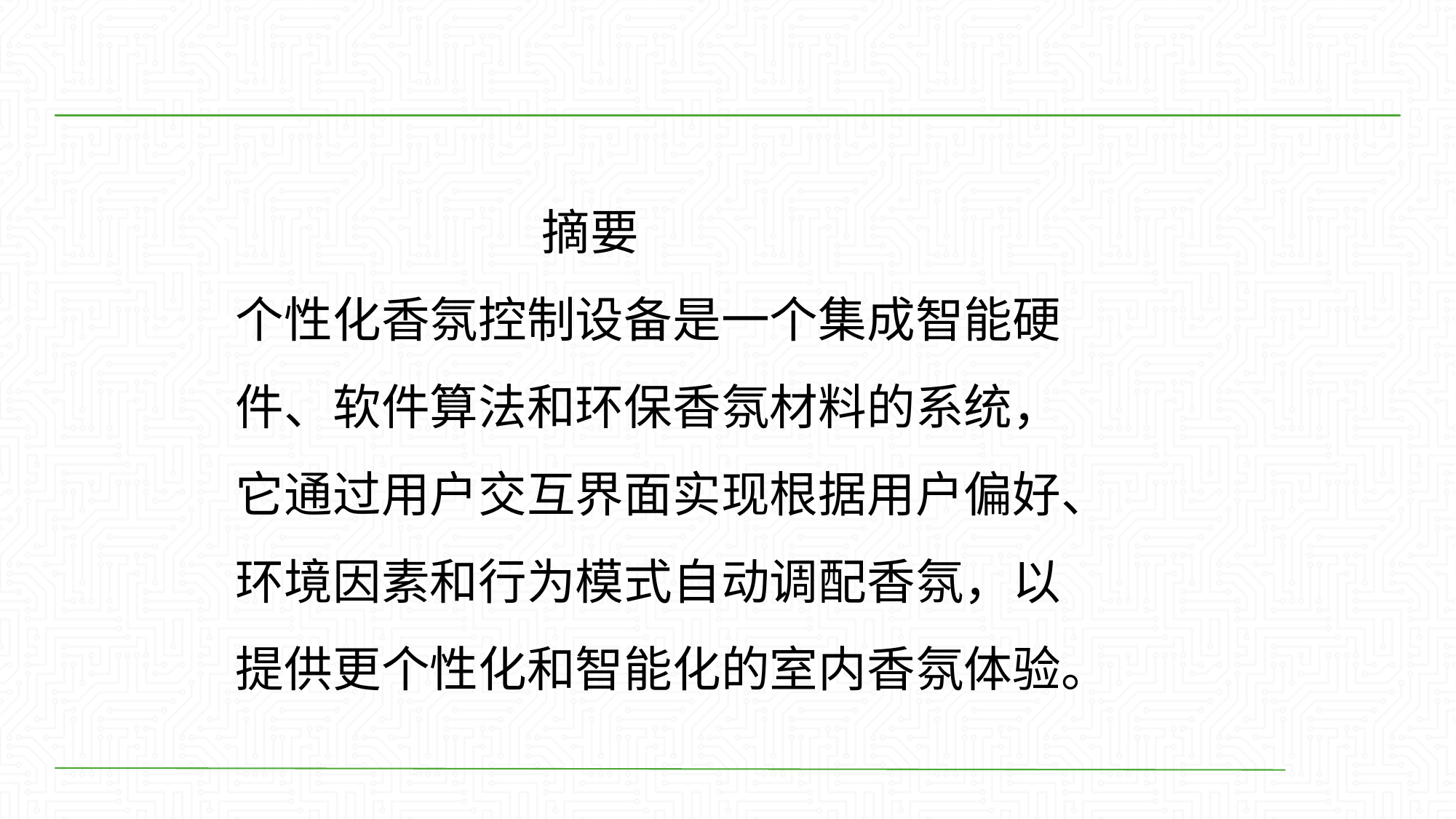

摘要
个性化香氛控制设备是一个集成智能硬件、软件算法和环保香氛材料的系统，它通过用户交互界面实现根据用户偏好、环境因素和行为模式自动调配香氛，以提供更个性化和智能化的室内香氛体验。